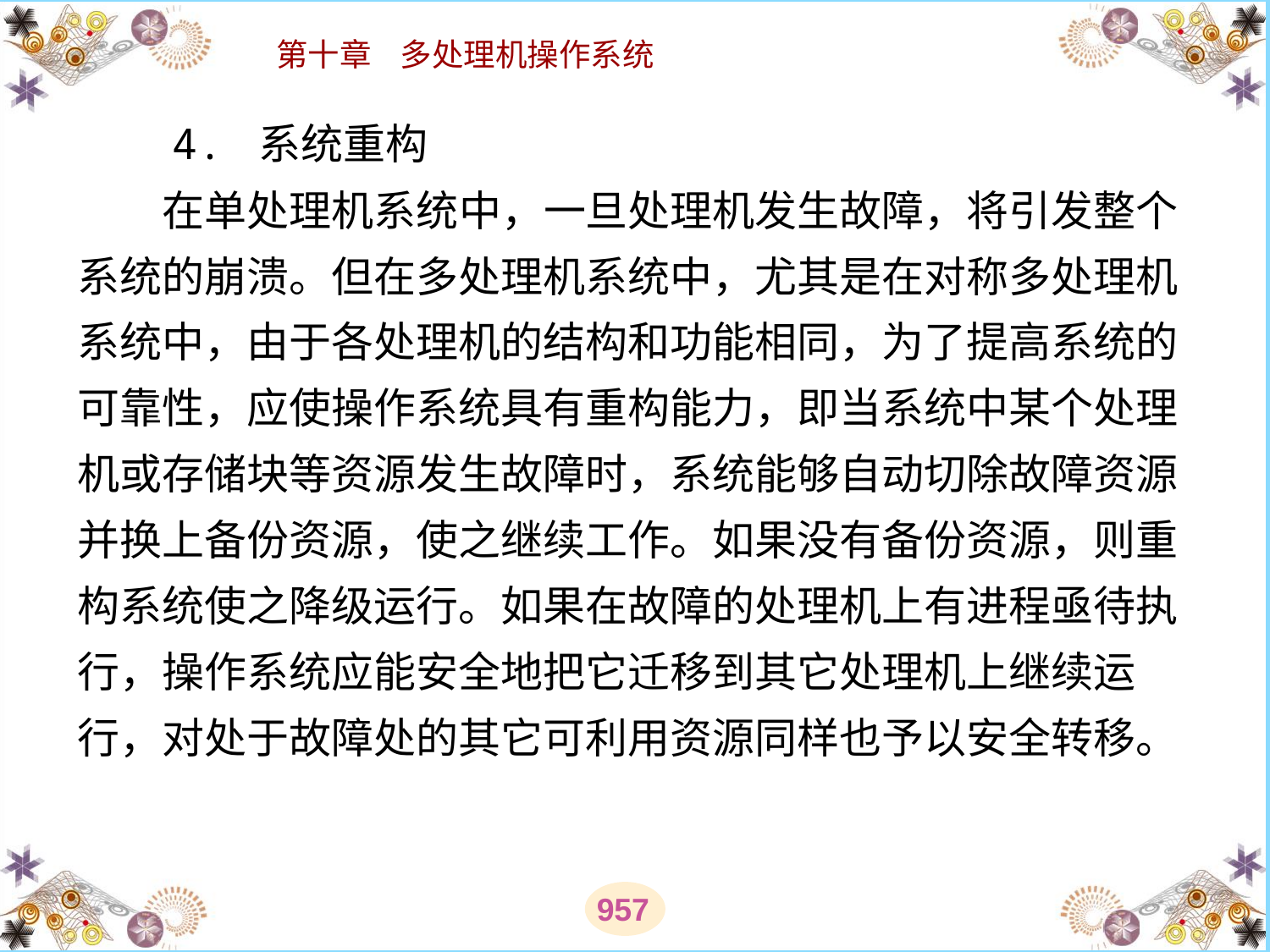

# 4. 系统重构 　　在单处理机系统中，一旦处理机发生故障，将引发整个系统的崩溃。但在多处理机系统中，尤其是在对称多处理机系统中，由于各处理机的结构和功能相同，为了提高系统的可靠性，应使操作系统具有重构能力，即当系统中某个处理机或存储块等资源发生故障时，系统能够自动切除故障资源并换上备份资源，使之继续工作。如果没有备份资源，则重构系统使之降级运行。如果在故障的处理机上有进程亟待执行，操作系统应能安全地把它迁移到其它处理机上继续运行，对处于故障处的其它可利用资源同样也予以安全转移。